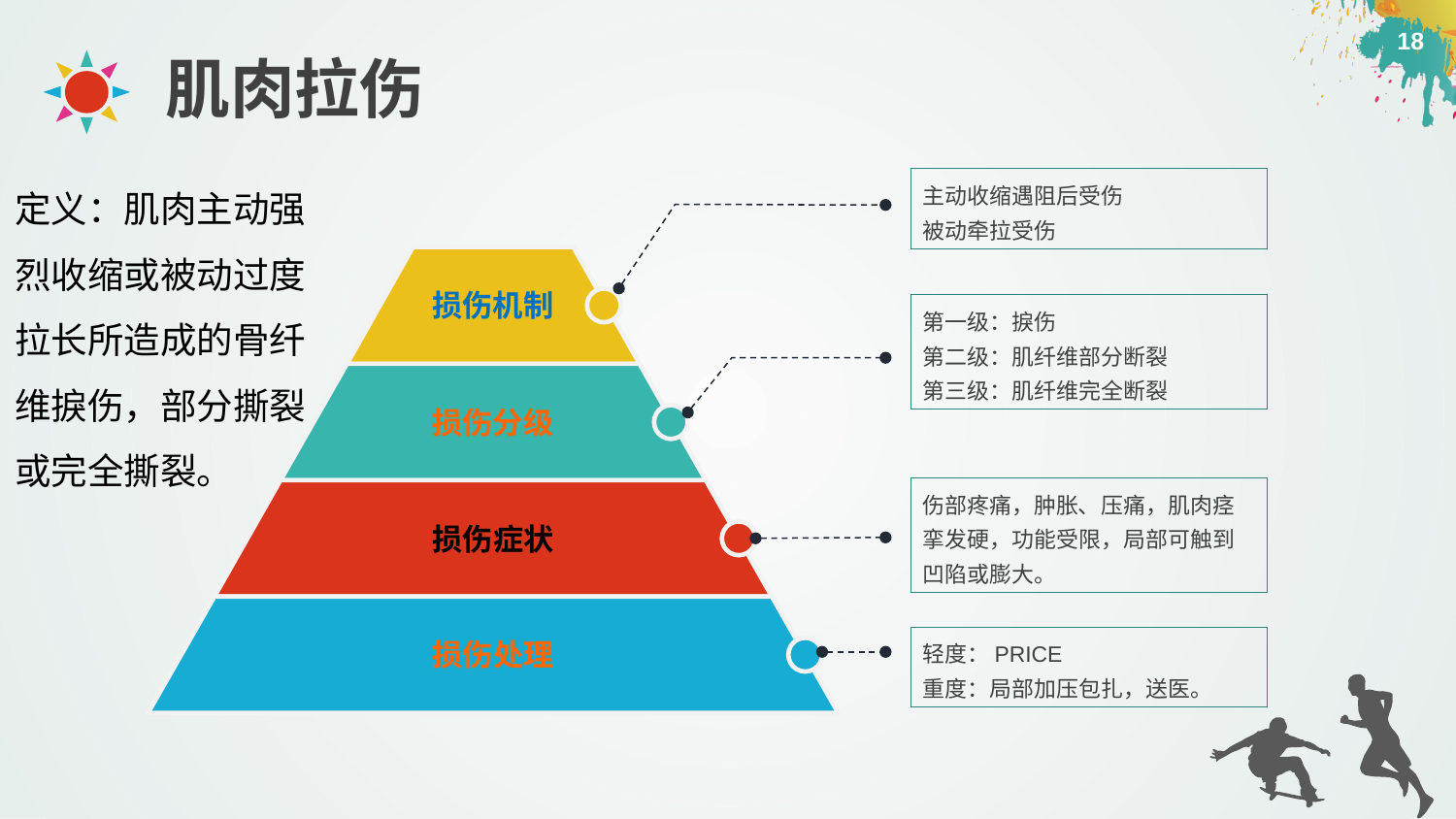

肌肉拉伤

定义：肌肉主动强
烈收缩或被动过度
拉长所造成的骨纤
维捩伤，部分撕裂
或完全撕裂。
主动收缩遇阻后受伤
被动牵拉受伤

损伤机制

第一级：捩伤
第二级：肌纤维部分断裂
第三级：肌纤维完全断裂

损伤分级

伤部疼痛，肿胀、压痛，肌肉痉挛发硬，功能受限，局部可触到凹陷或膨大。

损伤症状

轻度：PRICE
重度：局部加压包扎，送医。
损伤处理